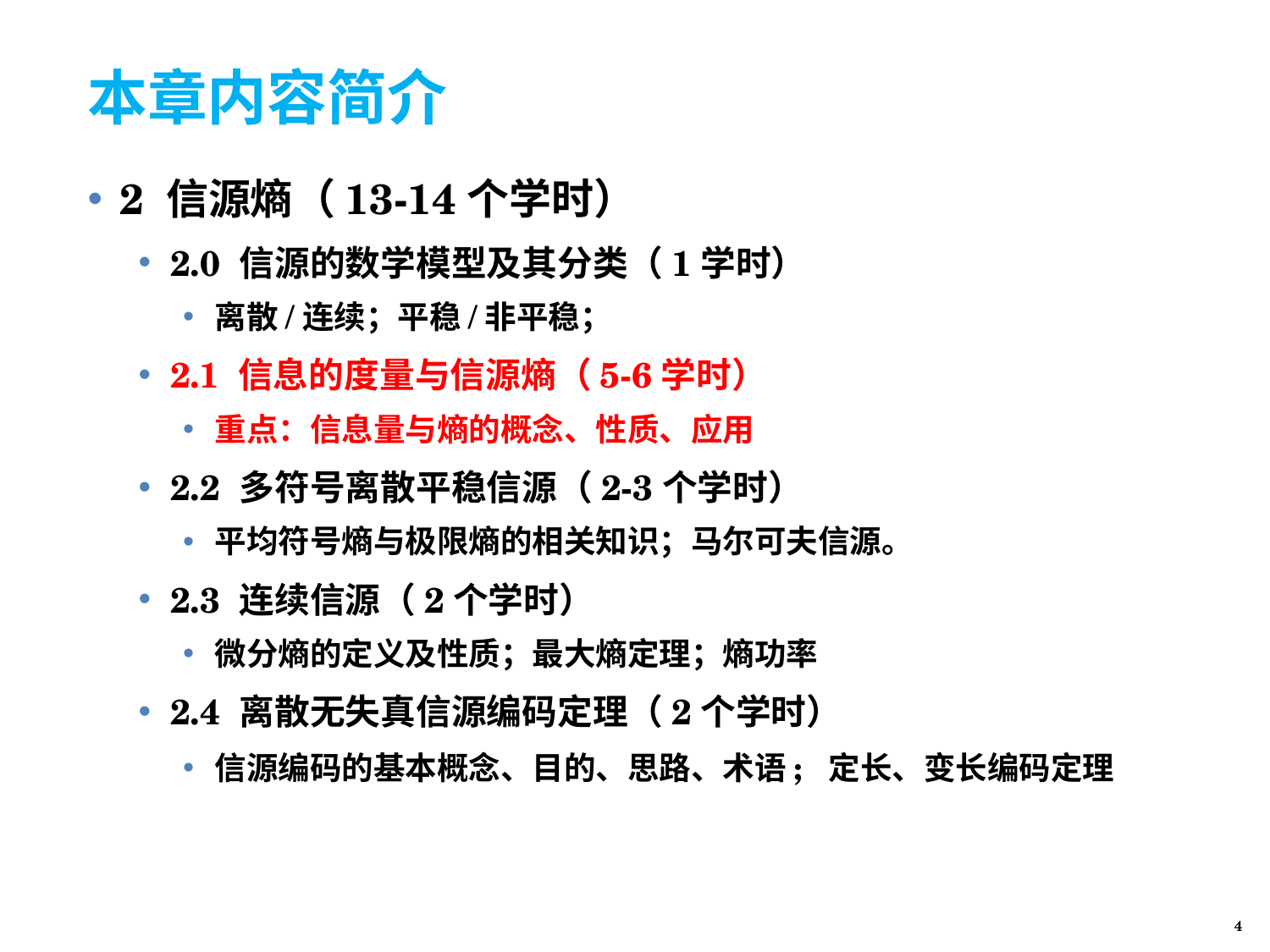

# 本章内容简介
2 信源熵（13-14个学时）
2.0 信源的数学模型及其分类（1学时）
离散/连续；平稳/非平稳；
2.1 信息的度量与信源熵（5-6学时）
重点：信息量与熵的概念、性质、应用
2.2 多符号离散平稳信源（2-3个学时）
平均符号熵与极限熵的相关知识；马尔可夫信源。
2.3 连续信源（2个学时）
微分熵的定义及性质；最大熵定理；熵功率
2.4 离散无失真信源编码定理（2个学时）
信源编码的基本概念、目的、思路、术语;  定长、变长编码定理

4